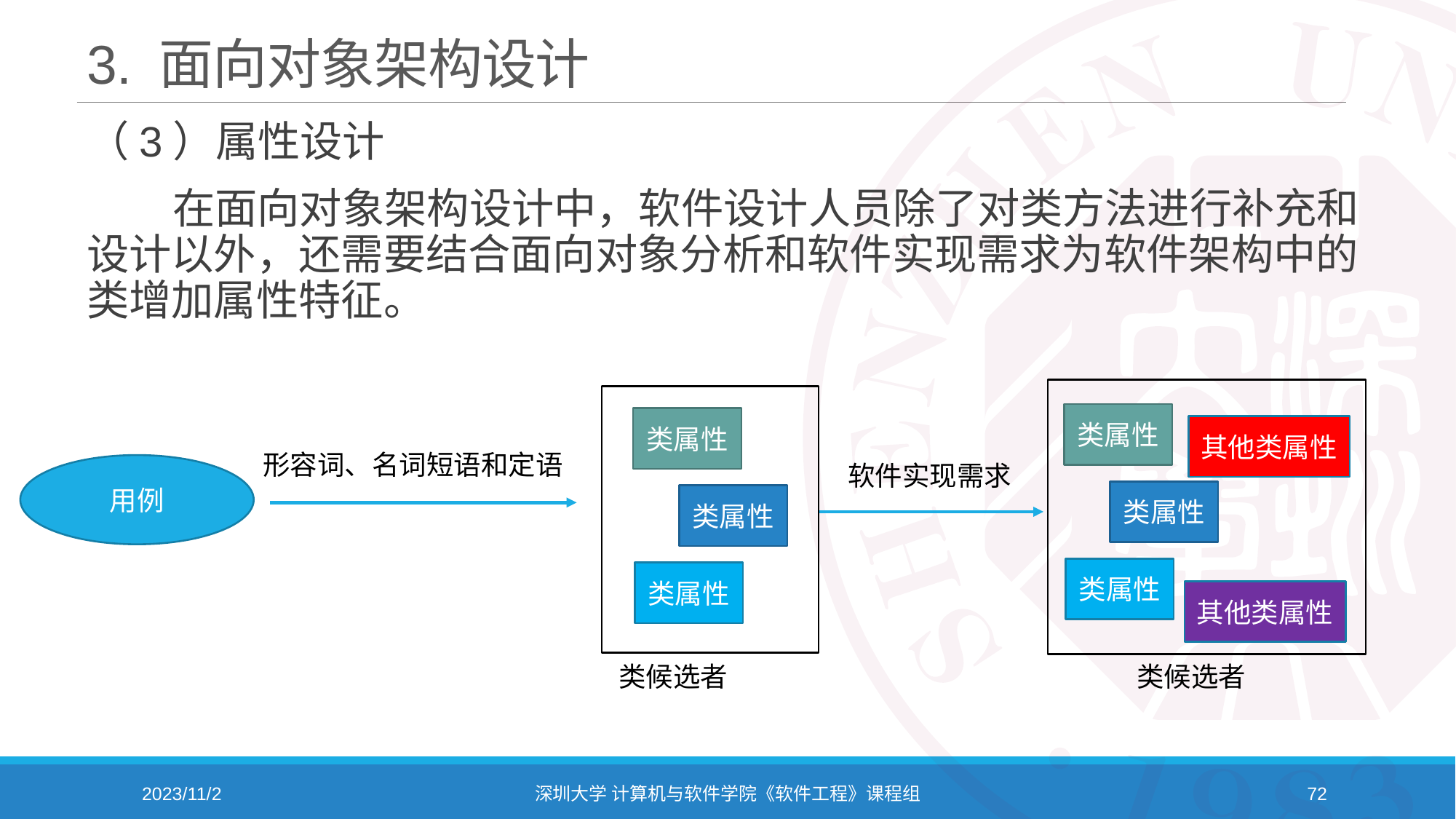

# 3. 面向对象架构设计
（3）属性设计
        在面向对象架构设计中，软件设计人员除了对类方法进行补充和设计以外，还需要结合面向对象分析和软件实现需求为软件架构中的类增加属性特征。

类属性
类属性
其他类属性
形容词、名词短语和定语
软件实现需求
用例
类属性
类属性
类属性
类属性
其他类属性
类候选者
类候选者
2023/11/2
深圳大学 计算机与软件学院《软件工程》课程组
72